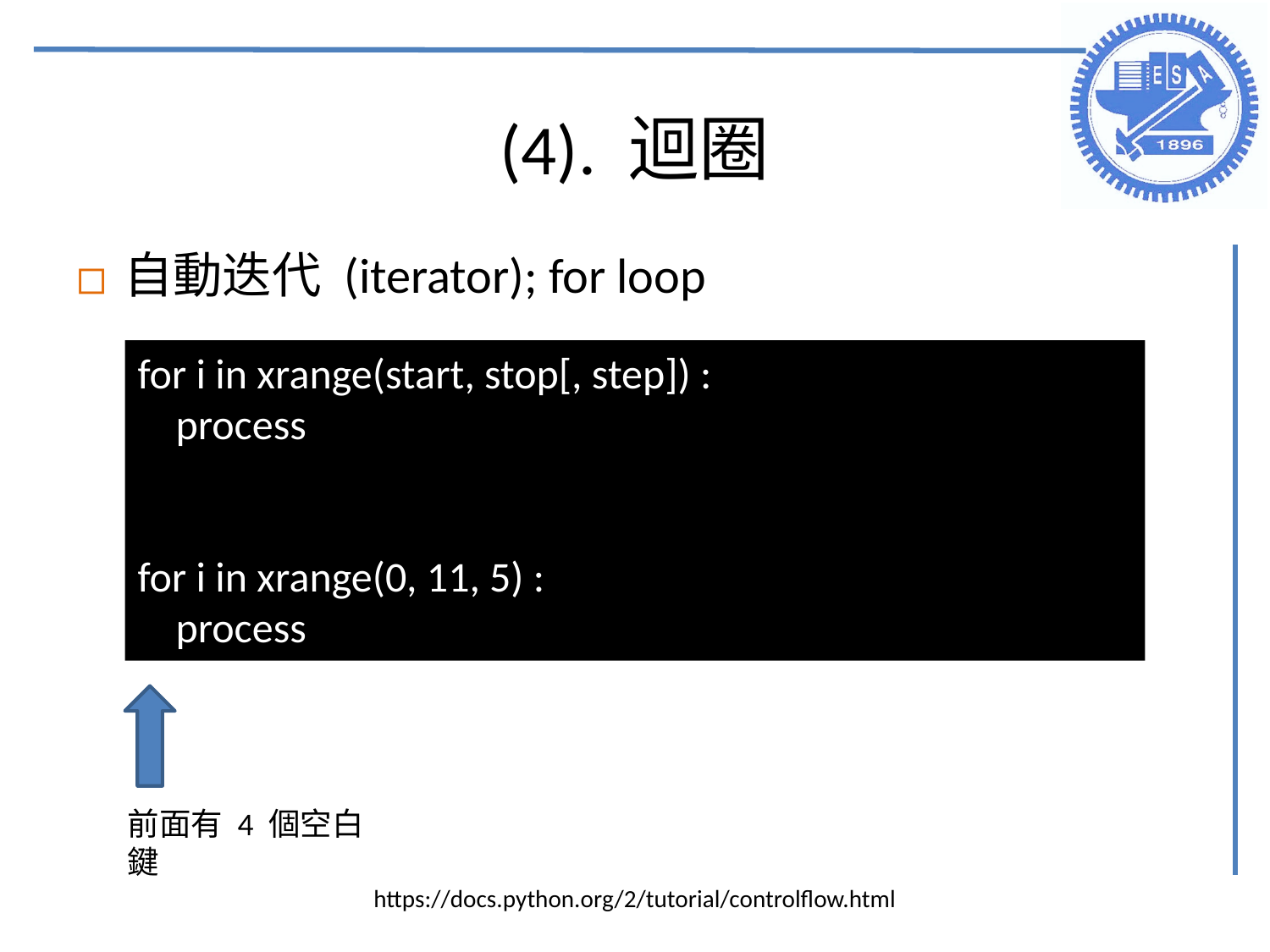

# (4). 迴圈
自動迭代 (iterator); for loop
for i in xrange(start, stop[, step]) :
    process

for i in xrange(0, 11, 5) :
    process

前面有 4 個空白鍵
https://docs.python.org/2/tutorial/controlflow.html